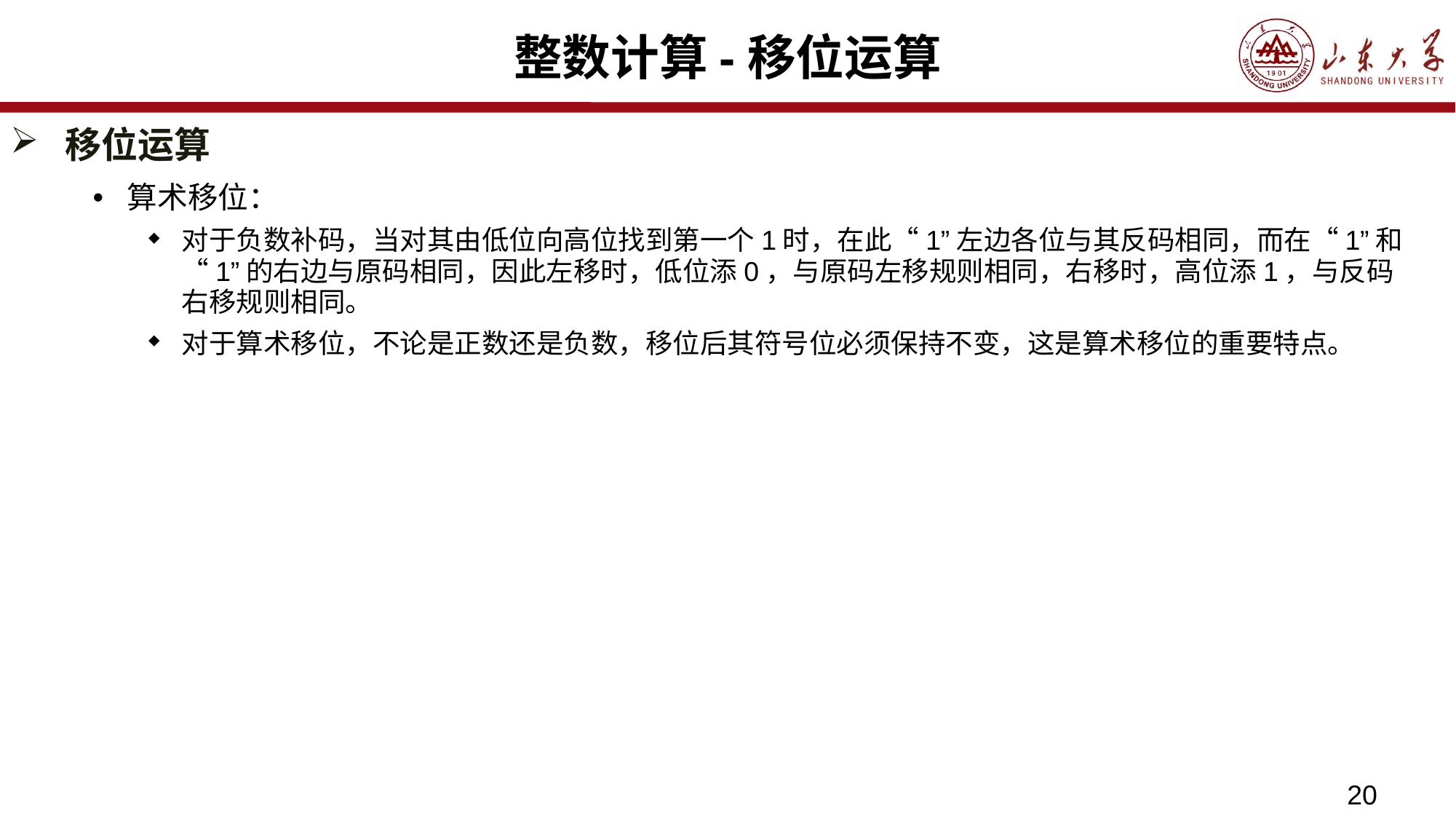

# 整数计算-移位运算
移位运算
算术移位：
对于负数补码，当对其由低位向高位找到第一个1时，在此“1”左边各位与其反码相同，而在“1”和“1”的右边与原码相同，因此左移时，低位添0，与原码左移规则相同，右移时，高位添1，与反码右移规则相同。
对于算术移位，不论是正数还是负数，移位后其符号位必须保持不变，这是算术移位的重要特点。

20